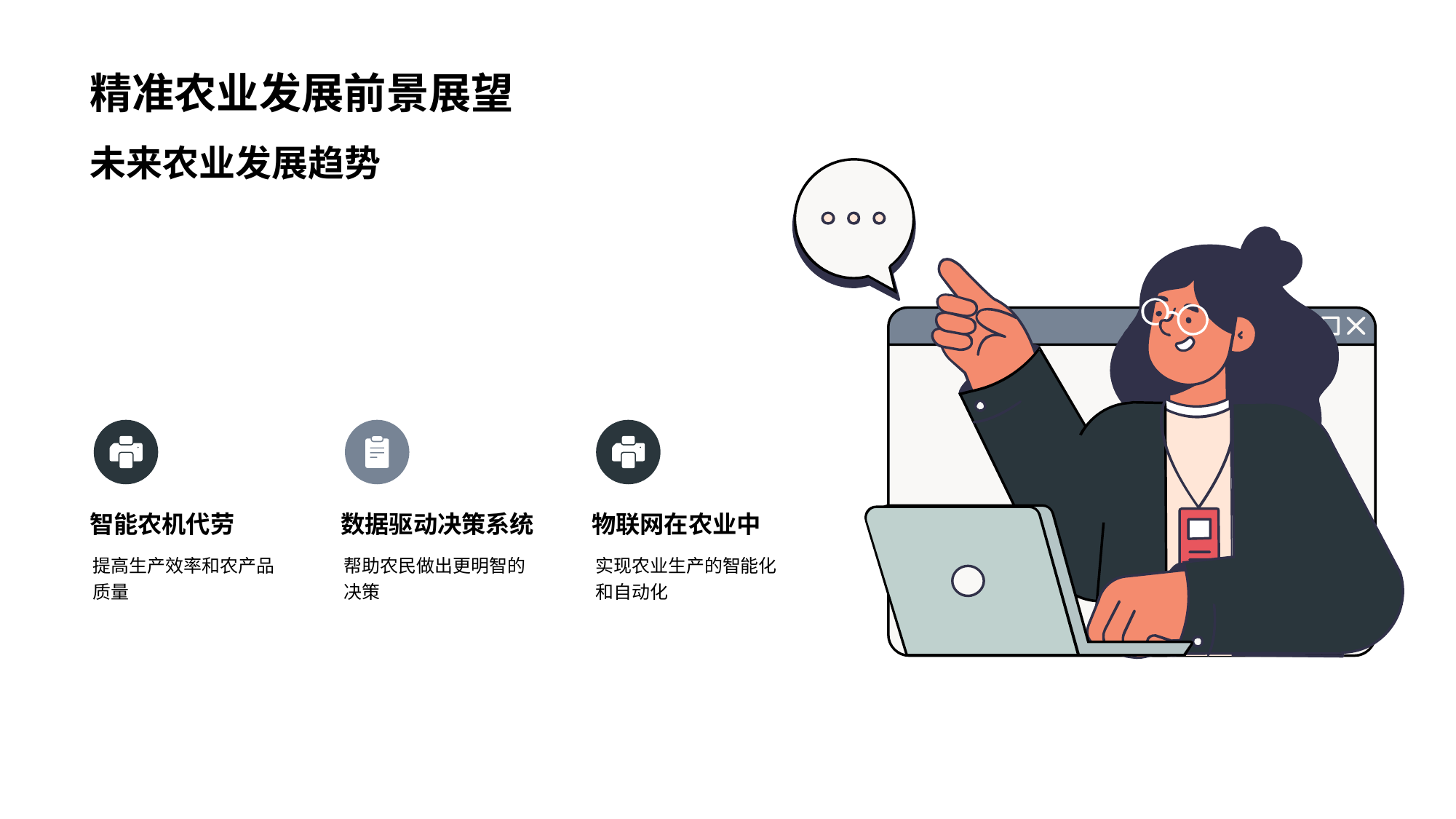

# 精准农业发展前景展望
未来农业发展趋势

智能农机代劳
提高生产效率和农产品质量

数据驱动决策系统
帮助农民做出更明智的决策

物联网在农业中
实现农业生产的智能化和自动化